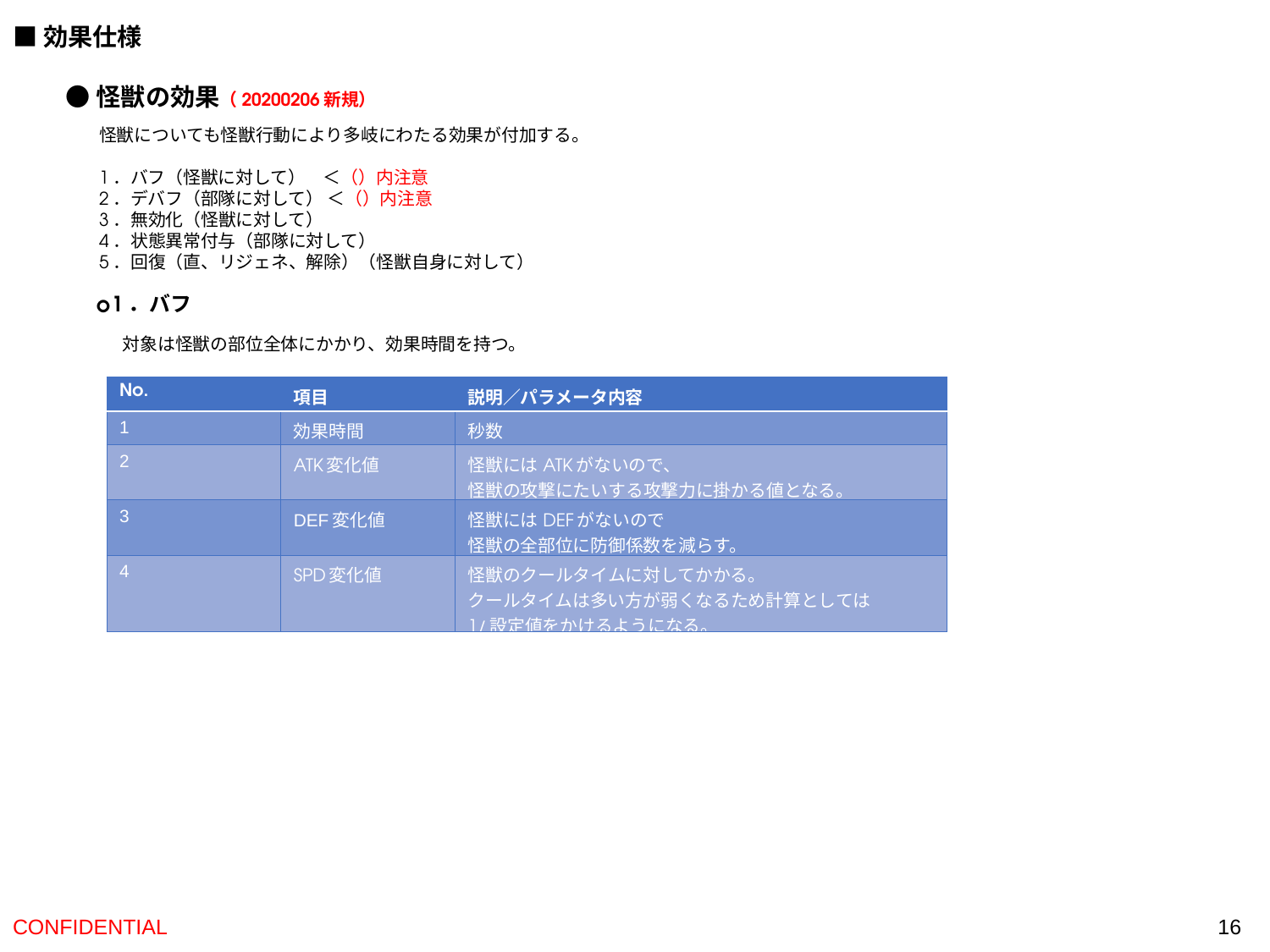

■効果仕様
●怪獣の効果（20200206新規）
怪獣についても怪獣行動により多岐にわたる効果が付加する。

1．バフ（怪獣に対して）　＜（）内注意
2．デバフ（部隊に対して） ＜（）内注意
3．無効化（怪獣に対して）
4．状態異常付与（部隊に対して）
5．回復（直、リジェネ、解除）（怪獣自身に対して）
○1．バフ
対象は怪獣の部位全体にかかり、効果時間を持つ。
| No. | 項目 | 説明／パラメータ内容 |
| --- | --- | --- |
| 1 | 効果時間 | 秒数 |
| 2 | ATK変化値 | 怪獣にはATKがないので、 怪獣の攻撃にたいする攻撃力に掛かる値となる。 |
| 3 | DEF変化値 | 怪獣にはDEFがないので 怪獣の全部位に防御係数を減らす。 |
| 4 | SPD変化値 | 怪獣のクールタイムに対してかかる。 クールタイムは多い方が弱くなるため計算としては 1/設定値をかけるようになる。 |
16
CONFIDENTIAL